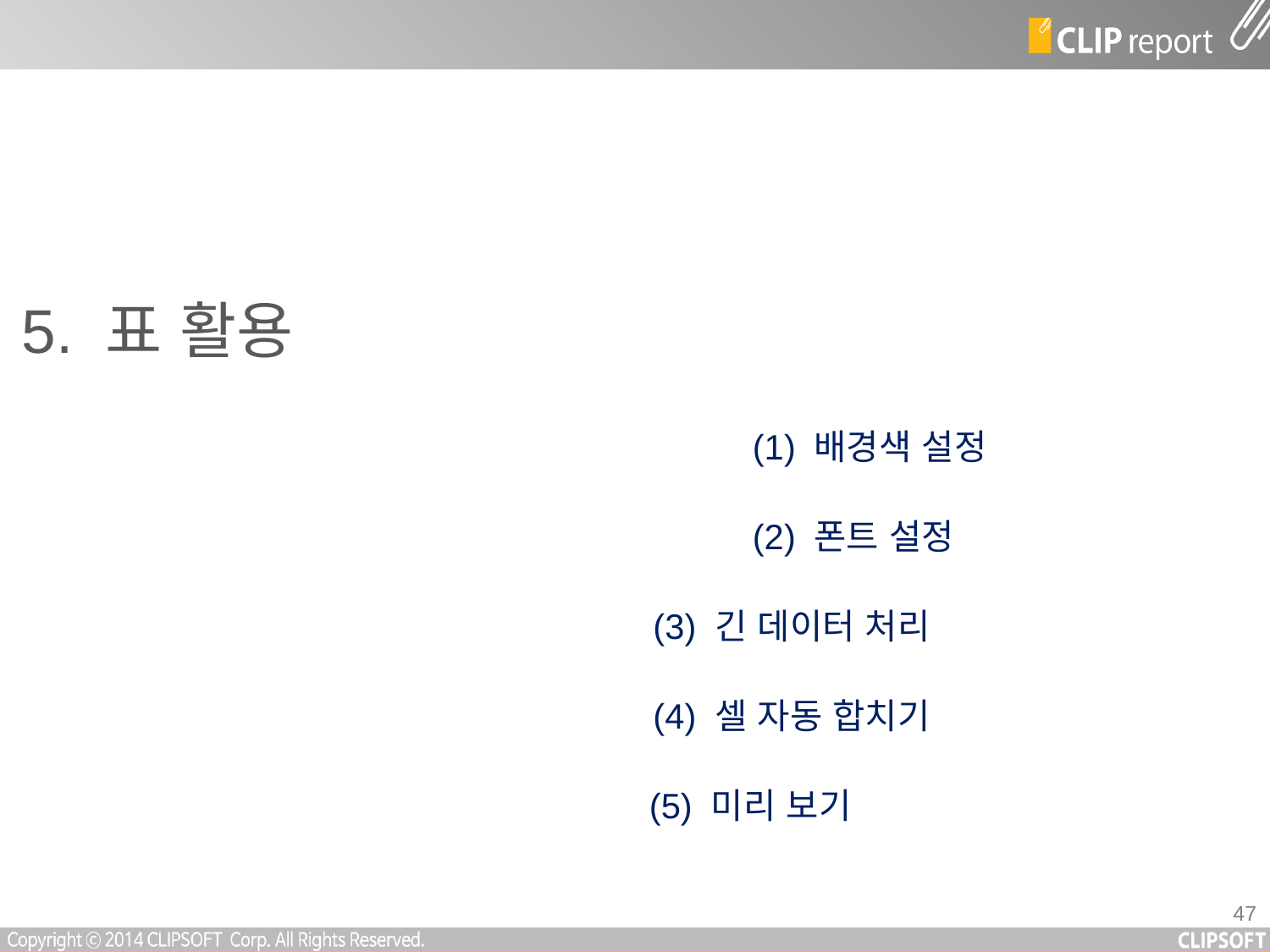

5. 표 활용
(1) 배경색 설정
(2) 폰트 설정
(3) 긴 데이터 처리
(4) 셀 자동 합치기
(5) 미리 보기